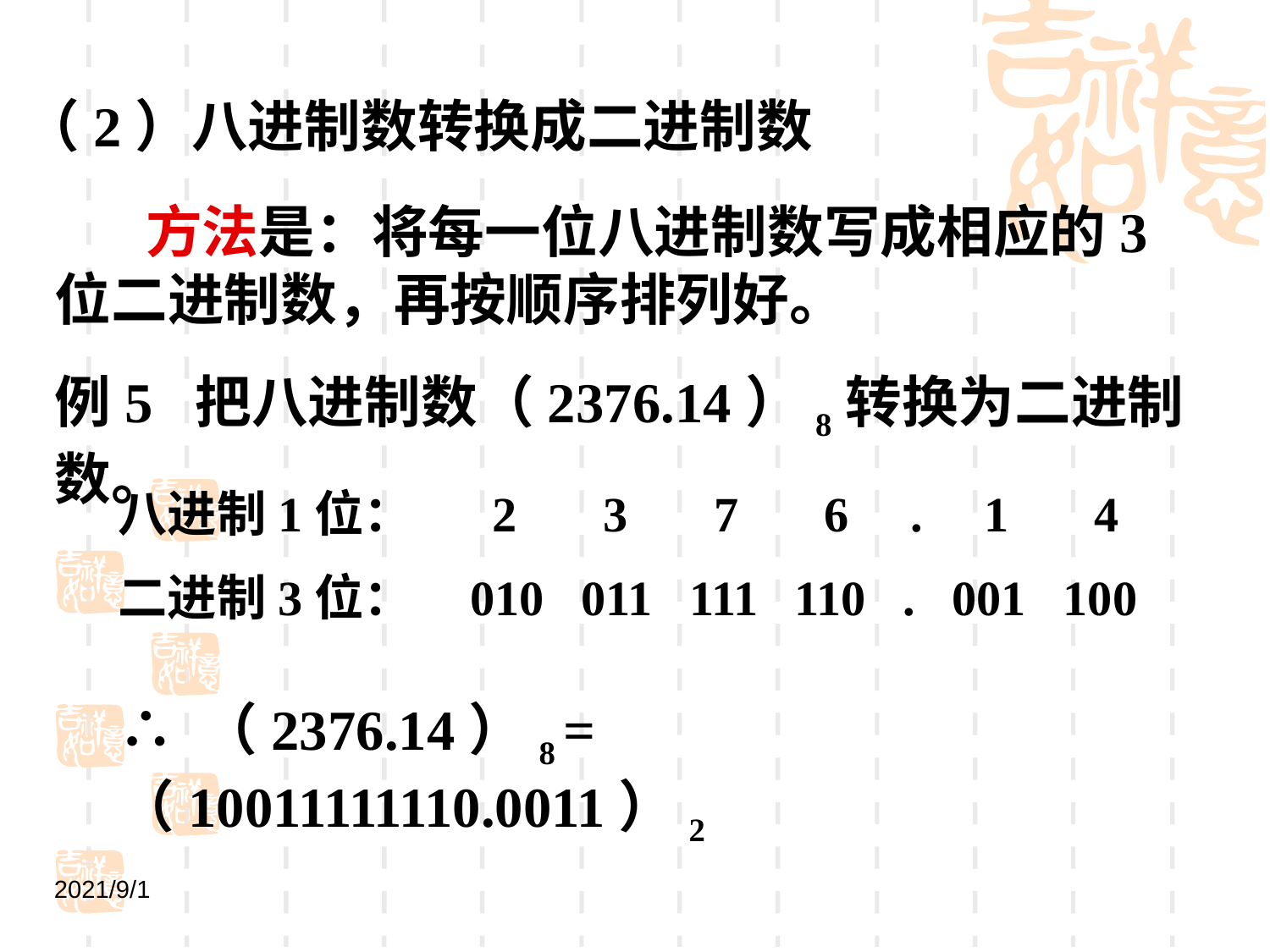

（2）八进制数转换成二进制数
      方法是：将每一位八进制数写成相应的3位二进制数，再按顺序排列好。
例5  把八进制数（2376.14）8转换为二进制数。
八进制1位：      2       3       7       6     .     1       4
二进制3位：    010   011   111   110   .   001   100
∴ （2376.14）8 = （10011111110.0011）2
2021/9/1